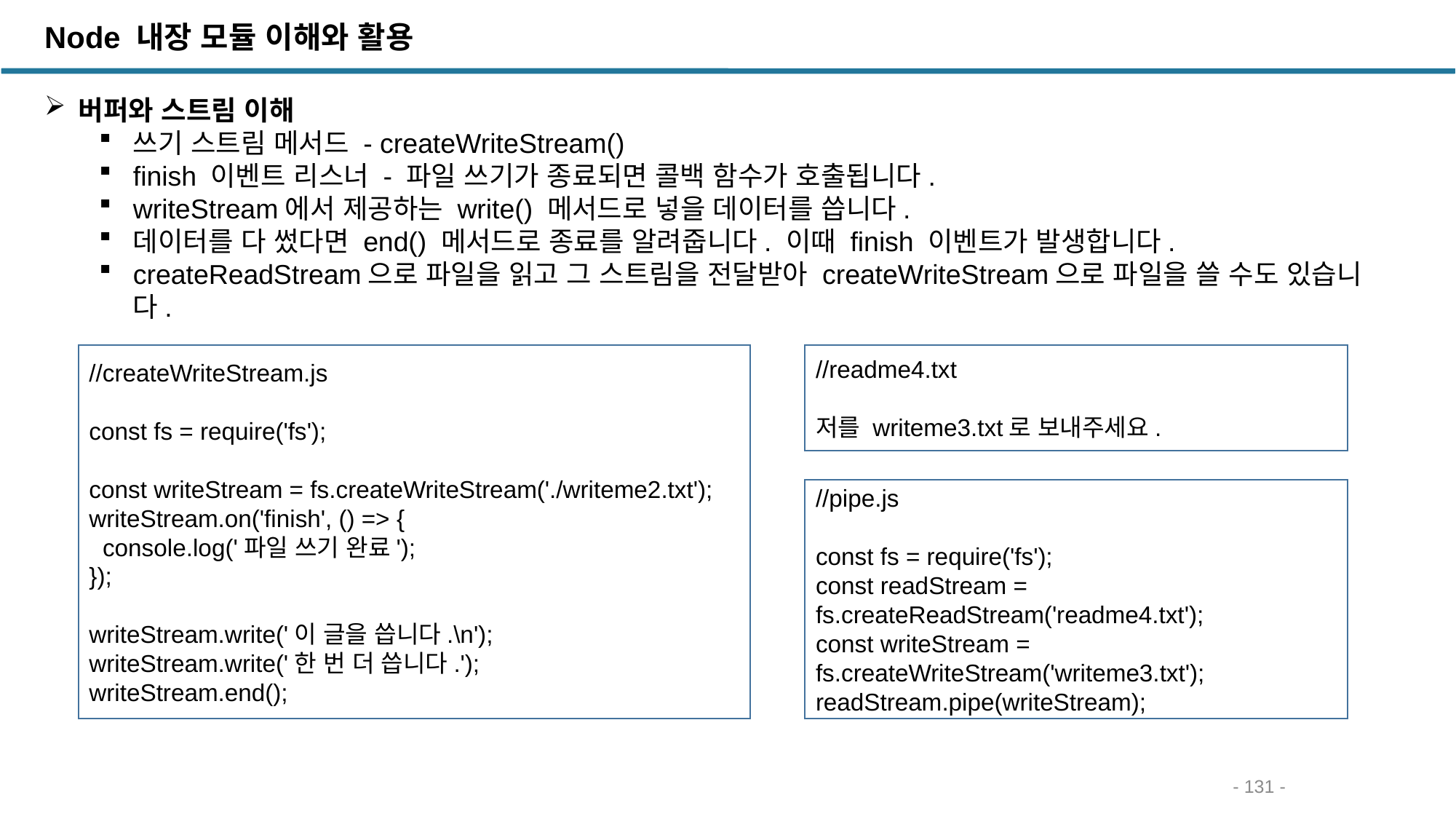

Node 내장 모듈 이해와 활용
버퍼와 스트림 이해
쓰기 스트림 메서드 - createWriteStream()
finish 이벤트 리스너 - 파일 쓰기가 종료되면 콜백 함수가 호출됩니다.
writeStream에서 제공하는 write() 메서드로 넣을 데이터를 씁니다.
데이터를 다 썼다면 end() 메서드로 종료를 알려줍니다. 이때 finish 이벤트가 발생합니다.
createReadStream으로 파일을 읽고 그 스트림을 전달받아 createWriteStream으로 파일을 쓸 수도 있습니다.
//readme4.txt

저를 writeme3.txt로 보내주세요.
//createWriteStream.js

const fs = require('fs');

const writeStream = fs.createWriteStream('./writeme2.txt');
writeStream.on('finish', () => {
  console.log('파일 쓰기 완료');
});

writeStream.write('이 글을 씁니다.\n');
writeStream.write('한 번 더 씁니다.');
writeStream.end();
//pipe.js

const fs = require('fs');
const readStream = fs.createReadStream('readme4.txt');
const writeStream = fs.createWriteStream('writeme3.txt');
readStream.pipe(writeStream);
- 131 -